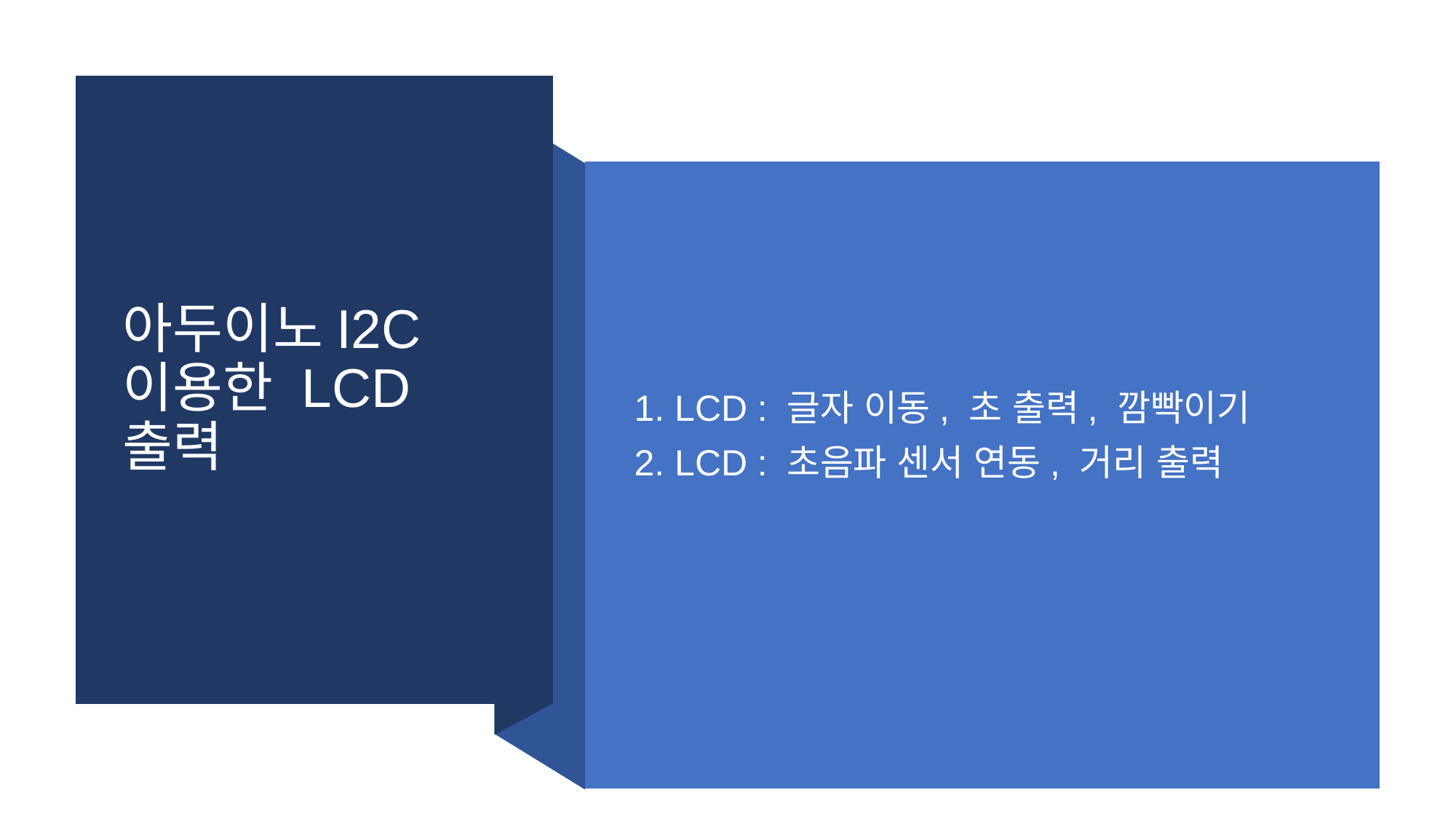

# 아두이노I2C  이용한 LCD 출력

1. LCD : 글자 이동, 초 출력, 깜빡이기
2. LCD : 초음파 센서 연동, 거리 출력